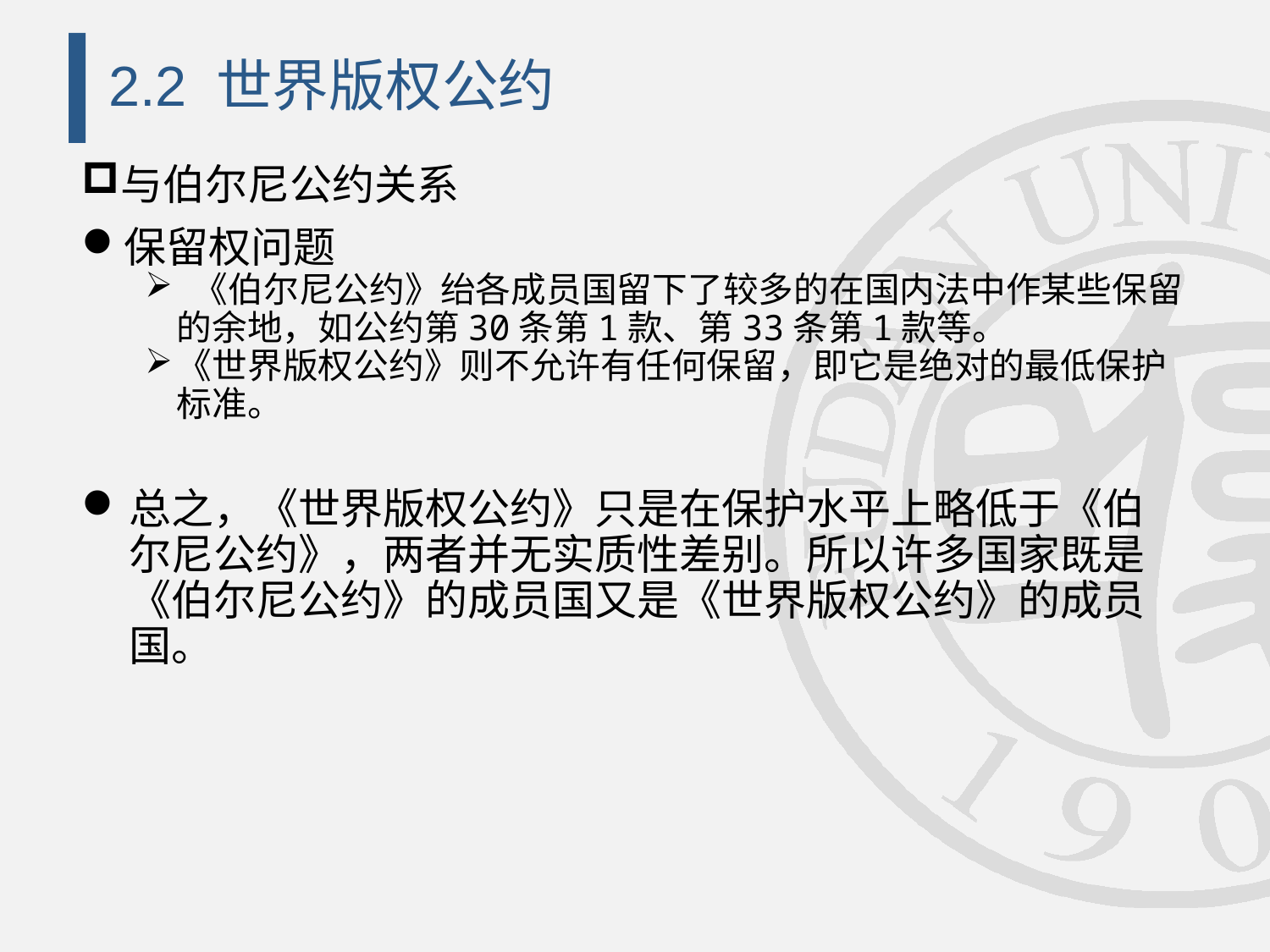

# 2.2 世界版权公约
与伯尔尼公约关系
保留权问题
 《伯尔尼公约》绐各成员国留下了较多的在国内法中作某些保留的余地，如公约第30条第1款、第33条第1款等。
《世界版权公约》则不允许有任何保留，即它是绝对的最低保护标准。

总之，《世界版权公约》只是在保护水平上略低于《伯尔尼公约》，两者并无实质性差别。所以许多国家既是《伯尔尼公约》的成员国又是《世界版权公约》的成员国。